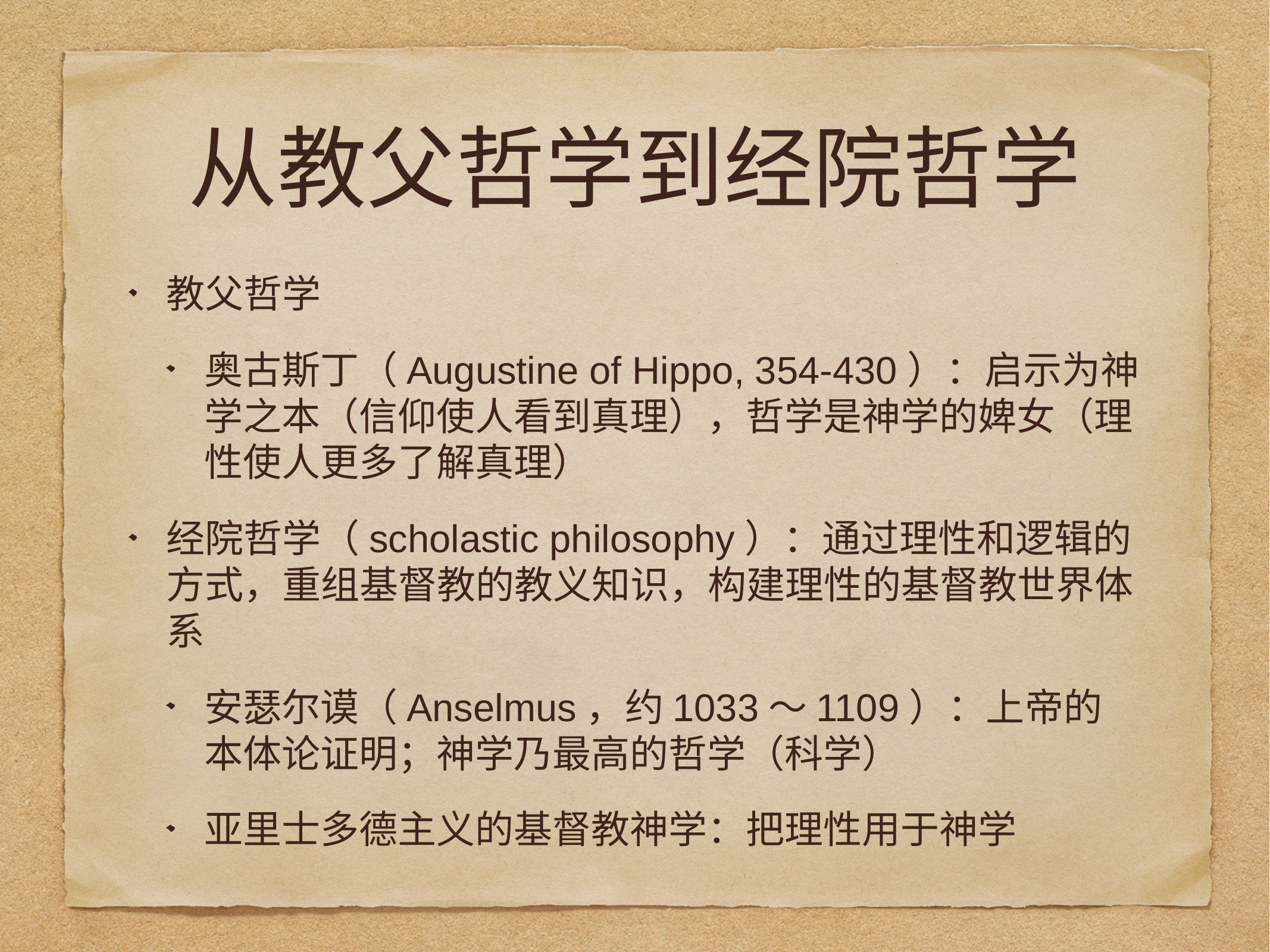

# 从教父哲学到经院哲学
教父哲学
奥古斯丁（Augustine of Hippo, 354-430）：启示为神学之本（信仰使人看到真理），哲学是神学的婢女（理性使人更多了解真理）
经院哲学（scholastic philosophy）：通过理性和逻辑的方式，重组基督教的教义知识，构建理性的基督教世界体系
安瑟尔谟（Anselmus，约1033～1109）：上帝的本体论证明；神学乃最高的哲学（科学）
亚里士多德主义的基督教神学：把理性用于神学